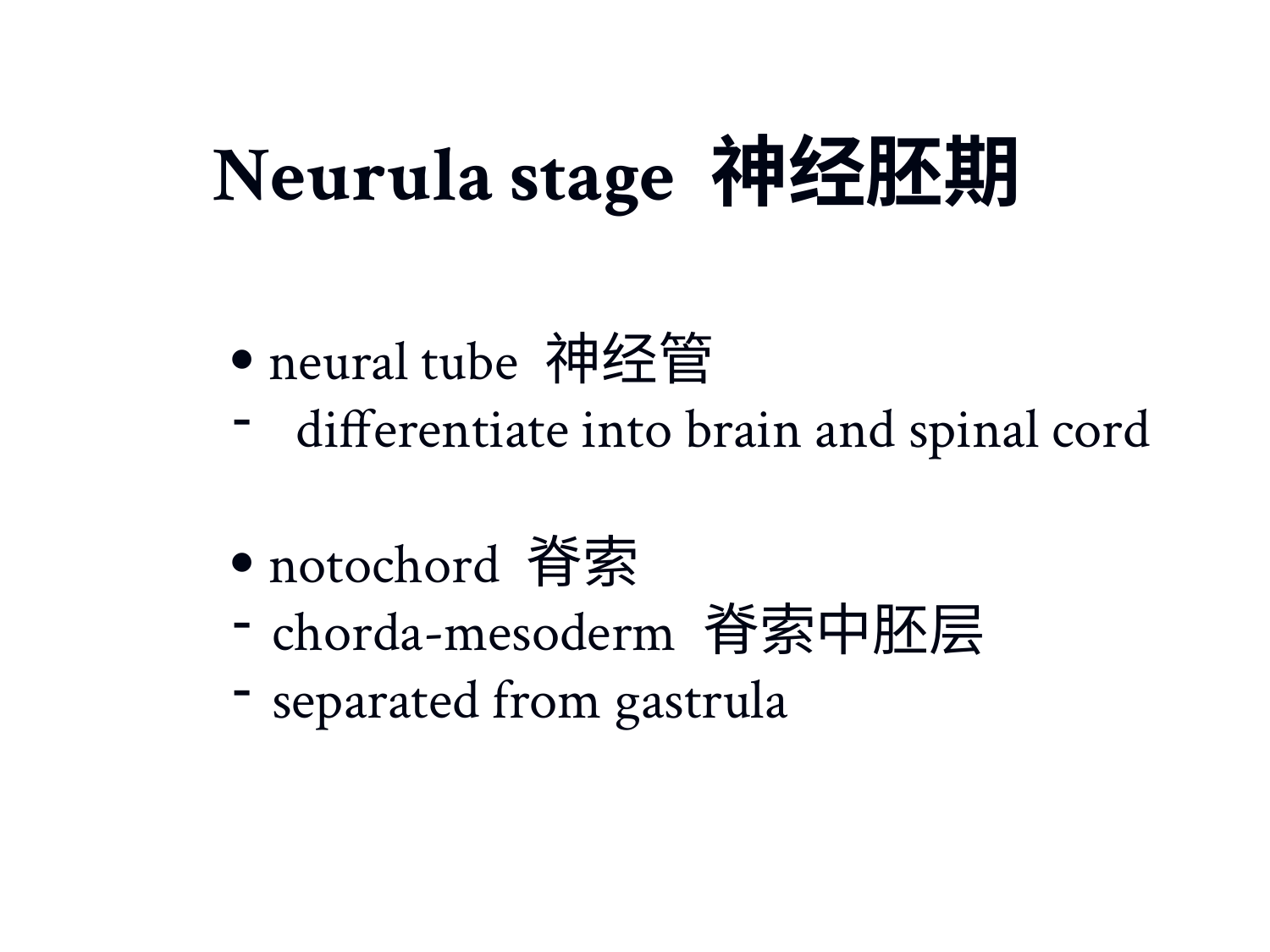

Neurula stage 神经胚期
• neural tube 神经管
differentiate into brain and spinal cord

• notochord 脊索
chorda-mesoderm 脊索中胚层
separated from gastrula